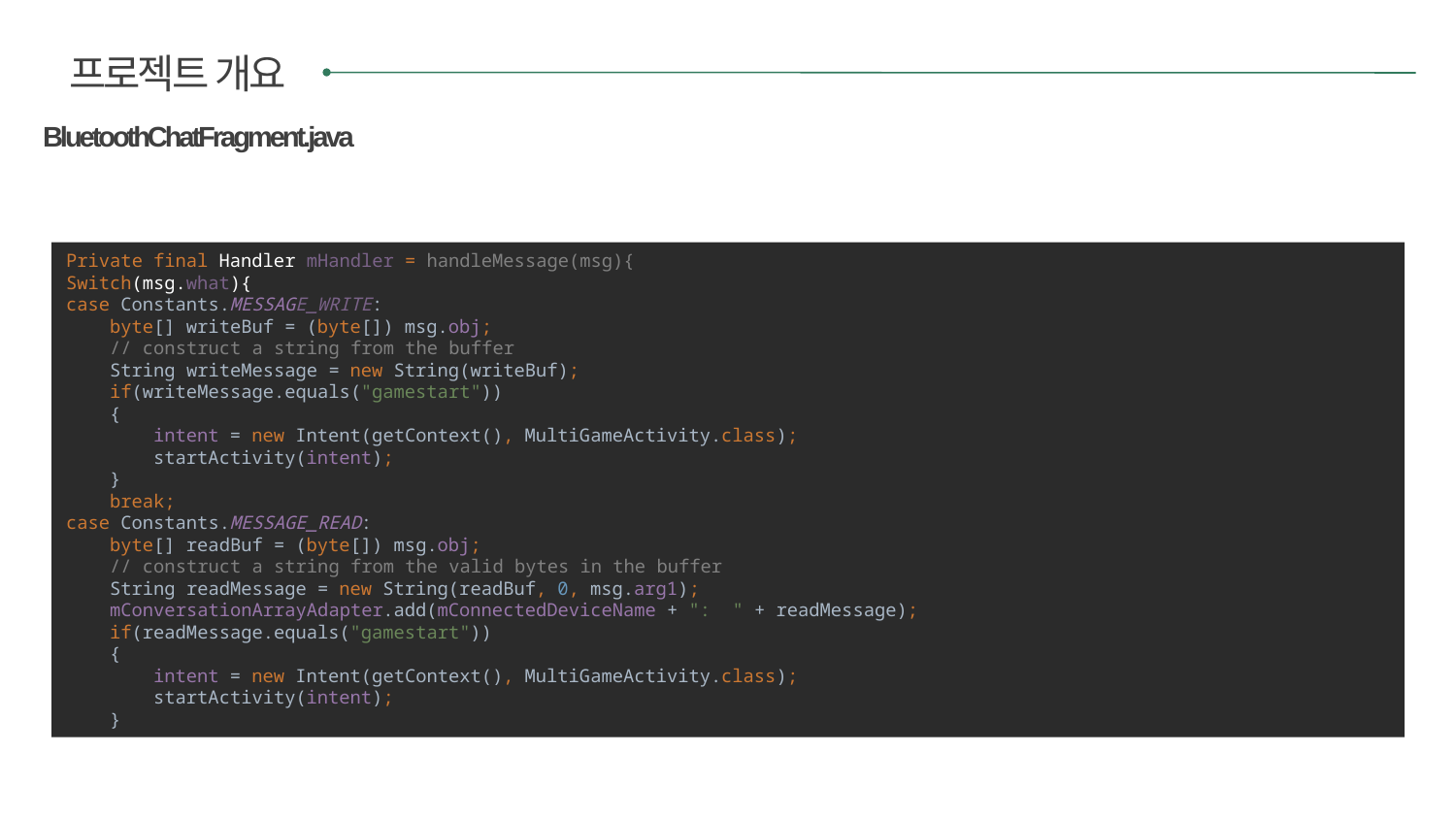

프로젝트 개요
BluetoothChatFragment.java
Private final Handler mHandler = handleMessage(msg){
Switch(msg.what){
case Constants.MESSAGE_WRITE:
    byte[] writeBuf = (byte[]) msg.obj;
    // construct a string from the buffer
    String writeMessage = new String(writeBuf);
    if(writeMessage.equals("gamestart"))
    {
        intent = new Intent(getContext(), MultiGameActivity.class);
        startActivity(intent);
    }
    break;
case Constants.MESSAGE_READ:
    byte[] readBuf = (byte[]) msg.obj;
    // construct a string from the valid bytes in the buffer
    String readMessage = new String(readBuf, 0, msg.arg1);
    mConversationArrayAdapter.add(mConnectedDeviceName + ":  " + readMessage);
    if(readMessage.equals("gamestart"))
    {
        intent = new Intent(getContext(), MultiGameActivity.class);
        startActivity(intent);
    }